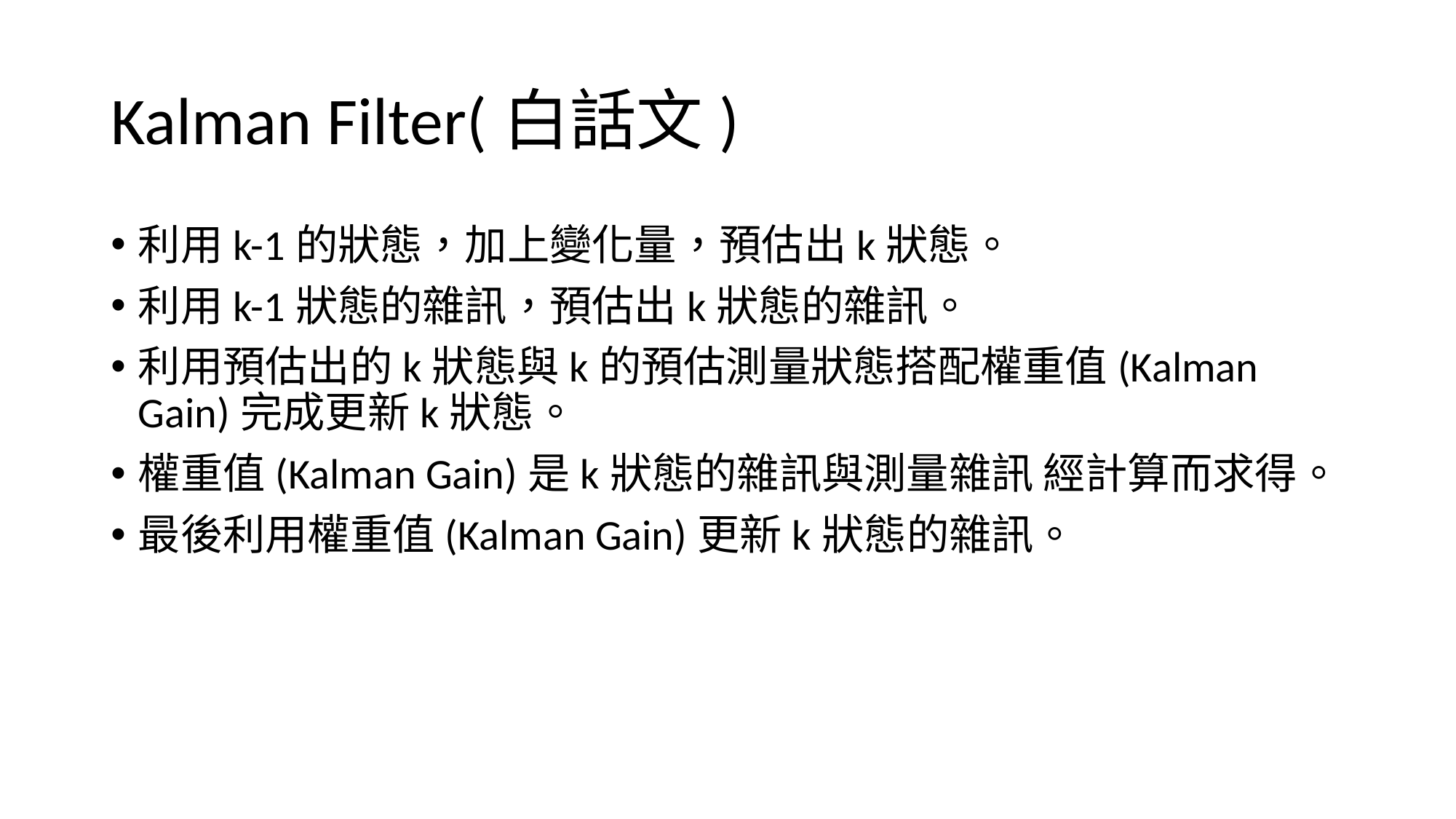

# Kalman Filter(白話文)
利用k-1的狀態，加上變化量，預估出k狀態。
利用k-1狀態的雜訊，預估出k狀態的雜訊。
利用預估出的k狀態與k的預估測量狀態搭配權重值(Kalman Gain)完成更新k狀態。
權重值(Kalman Gain)是k狀態的雜訊與測量雜訊 經計算而求得。
最後利用權重值(Kalman Gain)更新k狀態的雜訊。